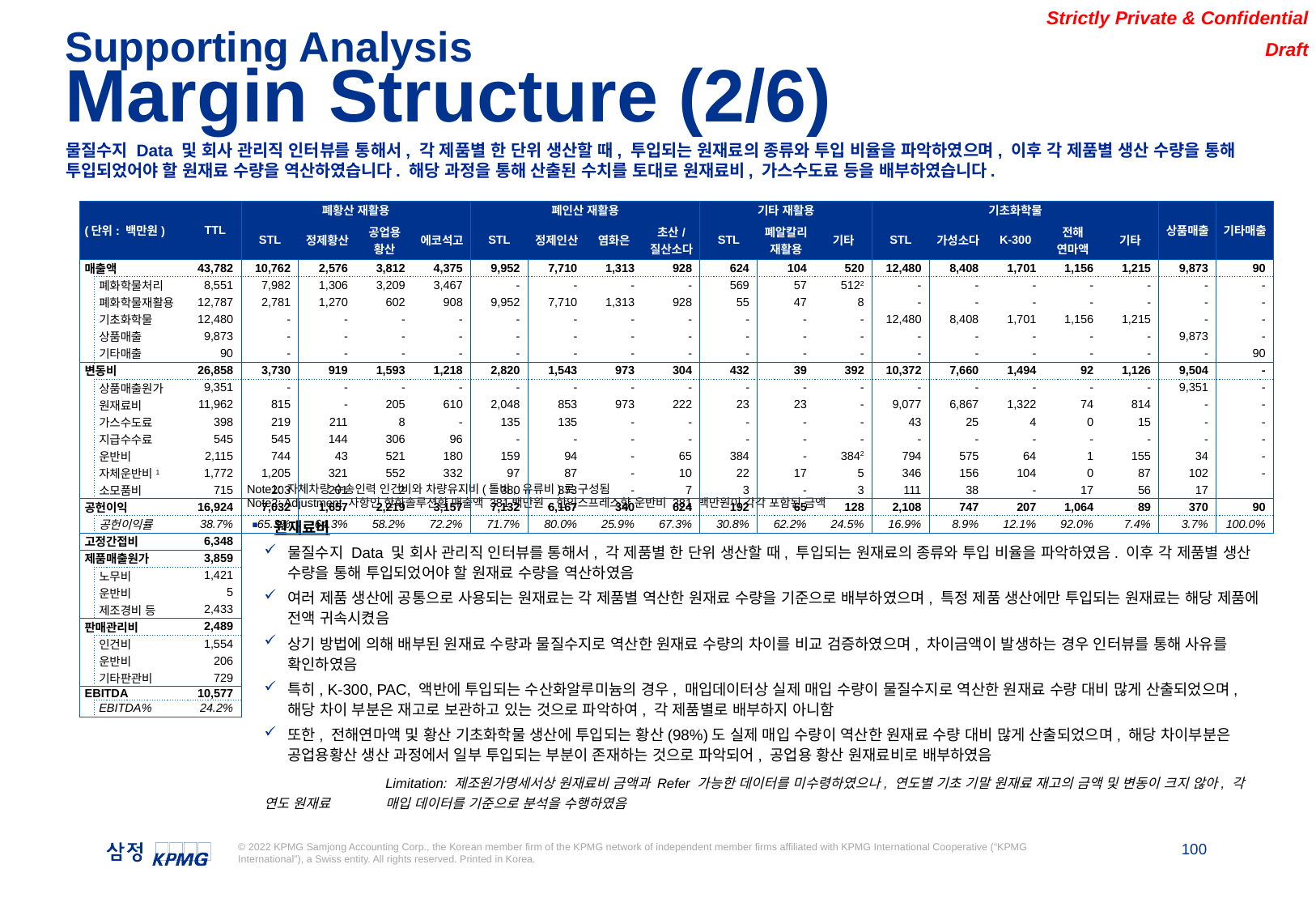

Supporting Analysis
Margin Structure (2/6)
물질수지 Data 및 회사 관리직 인터뷰를 통해서, 각 제품별 한 단위 생산할 때, 투입되는 원재료의 종류와 투입 비율을 파악하였으며, 이후 각 제품별 생산 수량을 통해 투입되었어야 할 원재료 수량을 역산하였습니다. 해당 과정을 통해 산출된 수치를 토대로 원재료비, 가스수도료 등을 배부하였습니다.
| (단위: 백만원) |  | TTL | 폐황산 재활용 |  |  |  | 폐인산 재활용 |  |  |  | 기타 재활용 |  |  | 기초화학물 |  |  |  |  | 상품매출 | 기타매출 |
| --- | --- | --- | --- | --- | --- | --- | --- | --- | --- | --- | --- | --- | --- | --- | --- | --- | --- | --- | --- | --- |
|  |  |  | STL | 정제황산 | 공업용 황산 | 에코석고 | STL | 정제인산 | 염화은 | 초산/ 질산소다 | STL | 폐알칼리 재활용 | 기타 | STL | 가성소다 | K-300 | 전해 연마액 | 기타 |  |  |
| 매출액 |  | 43,782 | 10,762 | 2,576 | 3,812 | 4,375 | 9,952 | 7,710 | 1,313 | 928 | 624 | 104 | 520 | 12,480 | 8,408 | 1,701 | 1,156 | 1,215 | 9,873 | 90 |
|  | 폐화학물처리 | 8,551 | 7,982 | 1,306 | 3,209 | 3,467 | - | - | - | - | 569 | 57 | 5122 | - | - | - | - | - | - | - |
|  | 폐화학물재활용 | 12,787 | 2,781 | 1,270 | 602 | 908 | 9,952 | 7,710 | 1,313 | 928 | 55 | 47 | 8 | - | - | - | - | - | - | - |
|  | 기초화학물 | 12,480 | - | - | - | - | - | - | - | - | - | - | - | 12,480 | 8,408 | 1,701 | 1,156 | 1,215 | - | - |
|  | 상품매출 | 9,873 | - | - | - | - | - | - | - | - | - | - | - | - | - | - | - | - | 9,873 | - |
|  | 기타매출 | 90 | - | - | - | - | - | - | - | - | - | - | - | - | - | - | - | - | - | 90 |
| 변동비 |  | 26,858 | 3,730 | 919 | 1,593 | 1,218 | 2,820 | 1,543 | 973 | 304 | 432 | 39 | 392 | 10,372 | 7,660 | 1,494 | 92 | 1,126 | 9,504 | - |
|  | 상품매출원가 | 9,351 | - | - | - | - | - | - | - | - | - | - | - | - | - | - | - | - | 9,351 | - |
|  | 원재료비 | 11,962 | 815 | - | 205 | 610 | 2,048 | 853 | 973 | 222 | 23 | 23 | - | 9,077 | 6,867 | 1,322 | 74 | 814 | - | - |
|  | 가스수도료 | 398 | 219 | 211 | 8 | - | 135 | 135 | - | - | - | - | - | 43 | 25 | 4 | 0 | 15 | - | - |
|  | 지급수수료 | 545 | 545 | 144 | 306 | 96 | - | - | - | - | - | - | - | - | - | - | - | - | - | - |
|  | 운반비 | 2,115 | 744 | 43 | 521 | 180 | 159 | 94 | - | 65 | 384 | - | 3842 | 794 | 575 | 64 | 1 | 155 | 34 | - |
|  | 자체운반비1 | 1,772 | 1,205 | 321 | 552 | 332 | 97 | 87 | - | 10 | 22 | 17 | 5 | 346 | 156 | 104 | 0 | 87 | 102 | - |
|  | 소모품비 | 715 | 203 | 201 | 2 | - | 380 | 373 | - | 7 | 3 | - | 3 | 111 | 38 | - | 17 | 56 | 17 |  |
| 공헌이익 |  | 16,924 | 7,032 | 1,657 | 2,219 | 3,157 | 7,132 | 6,167 | 340 | 624 | 192 | 65 | 128 | 2,108 | 747 | 207 | 1,064 | 89 | 370 | 90 |
|  | 공헌이익률 | 38.7% | 65.3% | 64.3% | 58.2% | 72.2% | 71.7% | 80.0% | 25.9% | 67.3% | 30.8% | 62.2% | 24.5% | 16.9% | 8.9% | 12.1% | 92.0% | 7.4% | 3.7% | 100.0% |
| 고정간접비 |  | 6,348 |  |  |  |  |  |  |  |  |  |  |  |  |  |  |  |  |  |  |
| 제품매출원가 |  | 3,859 |  |  |  |  |  |  |  |  |  |  |  |  |  |  |  |  |  |  |
|  | 노무비 | 1,421 |  |  |  |  |  |  |  |  |  |  |  |  |  |  |  |  |  |  |
|  | 운반비 | 5 |  |  |  |  |  |  |  |  |  |  |  |  |  |  |  |  |  |  |
|  | 제조경비 등 | 2,433 |  |  |  |  |  |  |  |  |  |  |  |  |  |  |  |  |  |  |
| 판매관리비 |  | 2,489 |  |  |  |  |  |  |  |  |  |  |  |  |  |  |  |  |  |  |
|  | 인건비 | 1,554 |  |  |  |  |  |  |  |  |  |  |  |  |  |  |  |  |  |  |
|  | 운반비 | 206 |  |  |  |  |  |  |  |  |  |  |  |  |  |  |  |  |  |  |
|  | 기타판관비 | 729 |  |  |  |  |  |  |  |  |  |  |  |  |  |  |  |  |  |  |
| EBITDA |  | 10,577 |  |  |  |  |  |  |  |  |  |  |  |  |  |  |  |  |  |  |
|  | EBITDA% | 24.2% |  |  |  |  |  |  |  |  |  |  |  |  |  |  |  |  |  |  |
Note1: 자체차량 수송인력 인건비와 차량유지비(톨비, 유류비)로 구성됨
Note2: Adjustment 사항인 한화솔루션향 매출액 381백만원, 한익스프레스향 운반비 381 백만원이 각각 포함된 금액

원재료비
물질수지 Data 및 회사 관리직 인터뷰를 통해서, 각 제품별 한 단위 생산할 때, 투입되는 원재료의 종류와 투입 비율을 파악하였음. 이후 각 제품별 생산 수량을 통해 투입되었어야 할 원재료 수량을 역산하였음
여러 제품 생산에 공통으로 사용되는 원재료는 각 제품별 역산한 원재료 수량을 기준으로 배부하였으며, 특정 제품 생산에만 투입되는 원재료는 해당 제품에 전액 귀속시켰음
상기 방법에 의해 배부된 원재료 수량과 물질수지로 역산한 원재료 수량의 차이를 비교 검증하였으며, 차이금액이 발생하는 경우 인터뷰를 통해 사유를 확인하였음
특히, K-300, PAC, 액반에 투입되는 수산화알루미늄의 경우, 매입데이터상 실제 매입 수량이 물질수지로 역산한 원재료 수량 대비 많게 산출되었으며, 해당 차이 부분은 재고로 보관하고 있는 것으로 파악하여, 각 제품별로 배부하지 아니함
또한, 전해연마액 및 황산 기초화학물 생산에 투입되는 황산(98%)도 실제 매입 수량이 역산한 원재료 수량 대비 많게 산출되었으며, 해당 차이부분은 공업용황산 생산 과정에서 일부 투입되는 부분이 존재하는 것으로 파악되어, 공업용 황산 원재료비로 배부하였음
	Limitation: 제조원가명세서상 원재료비 금액과 Refer 가능한 데이터를 미수령하였으나, 연도별 기초 기말 원재료 재고의 금액 및 변동이 크지 않아, 각 연도 원재료 	매입 데이터를 기준으로 분석을 수행하였음